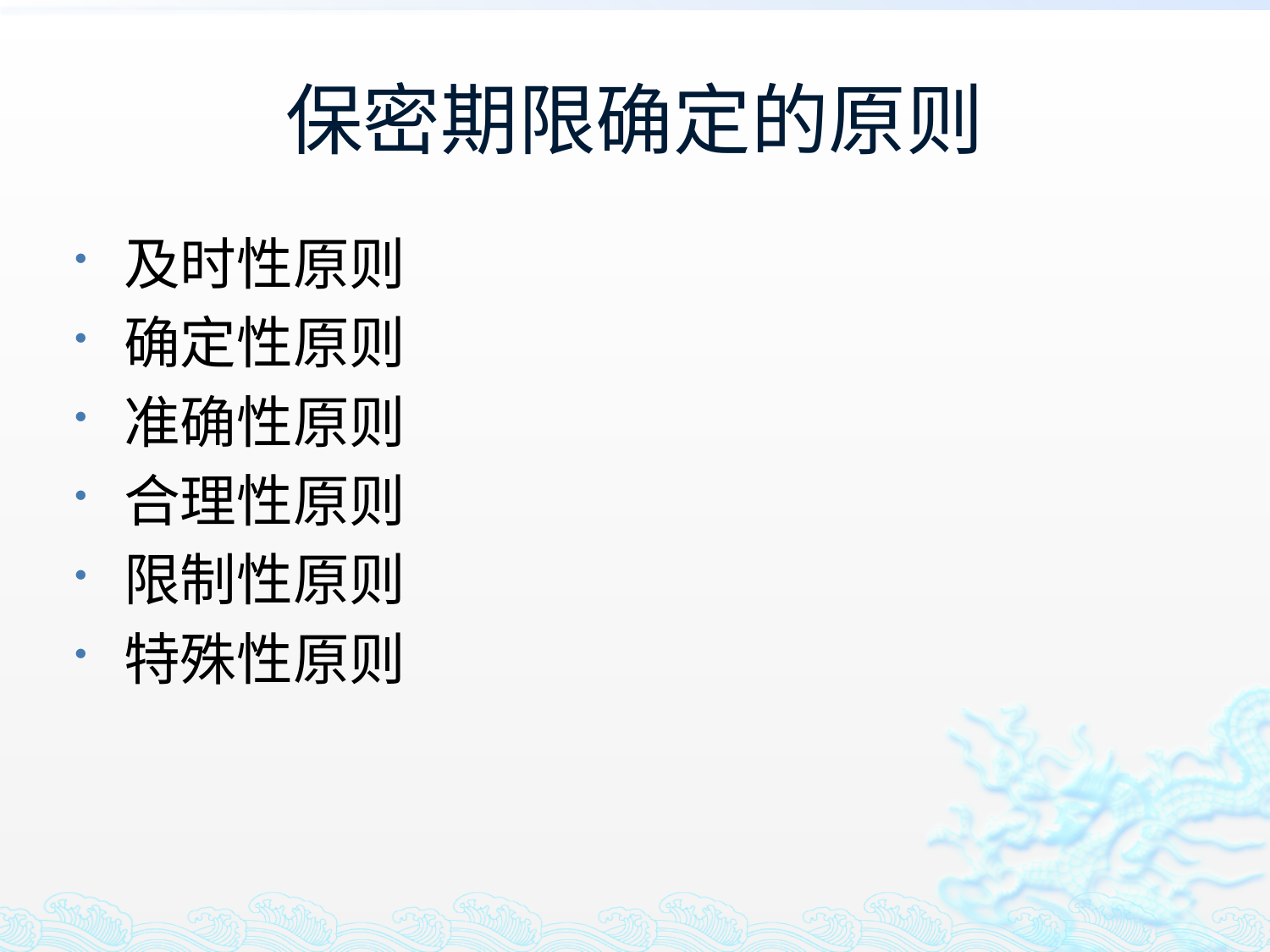

# 保密期限确定的原则
及时性原则
确定性原则
准确性原则
合理性原则
限制性原则
特殊性原则